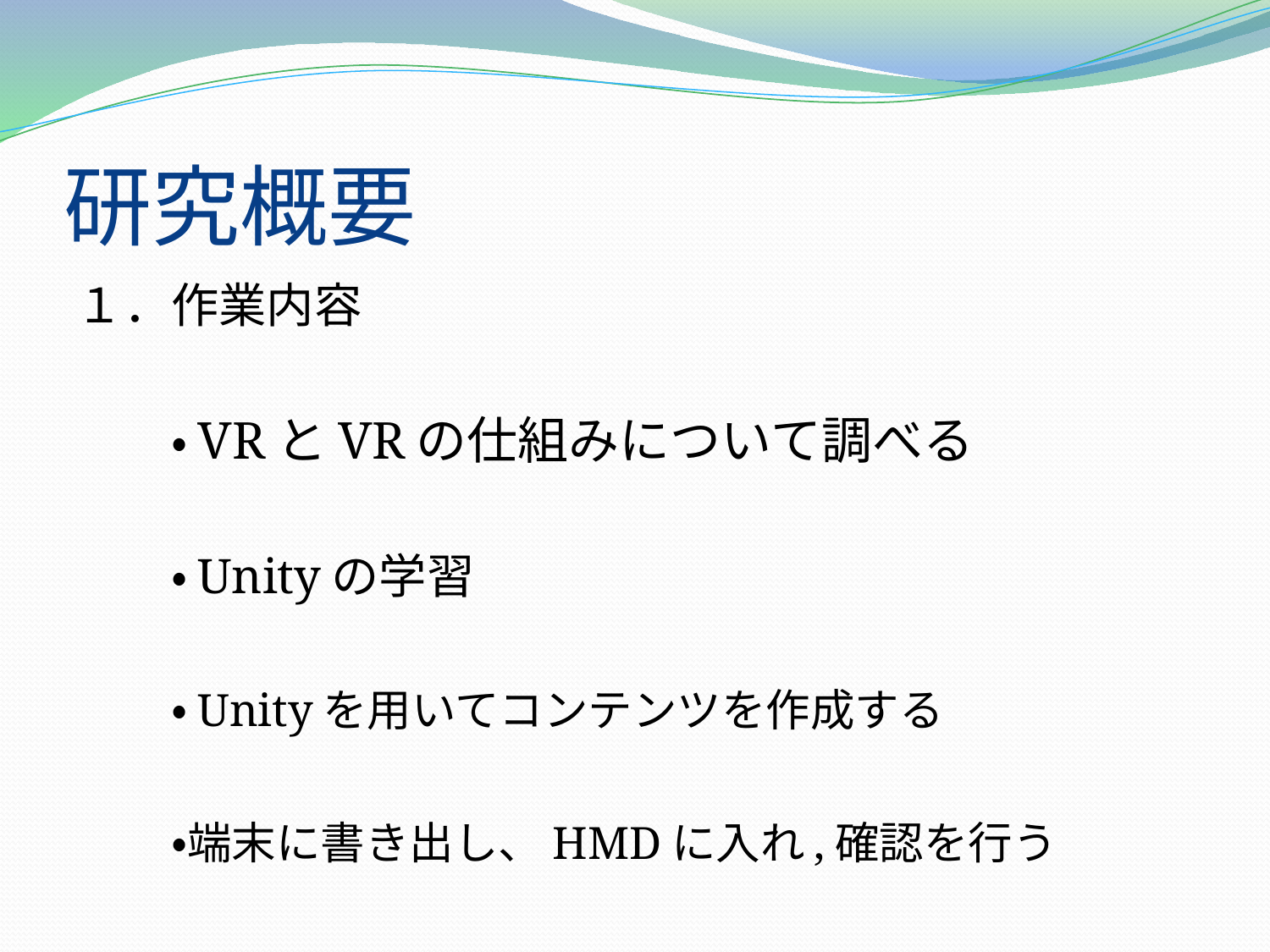

# 研究概要
１．作業内容

　　・VRとVRの仕組みについて調べる

　　・Unityの学習

　　・Unityを用いてコンテンツを作成する

　　・端末に書き出し、HMDに入れ,確認を行う